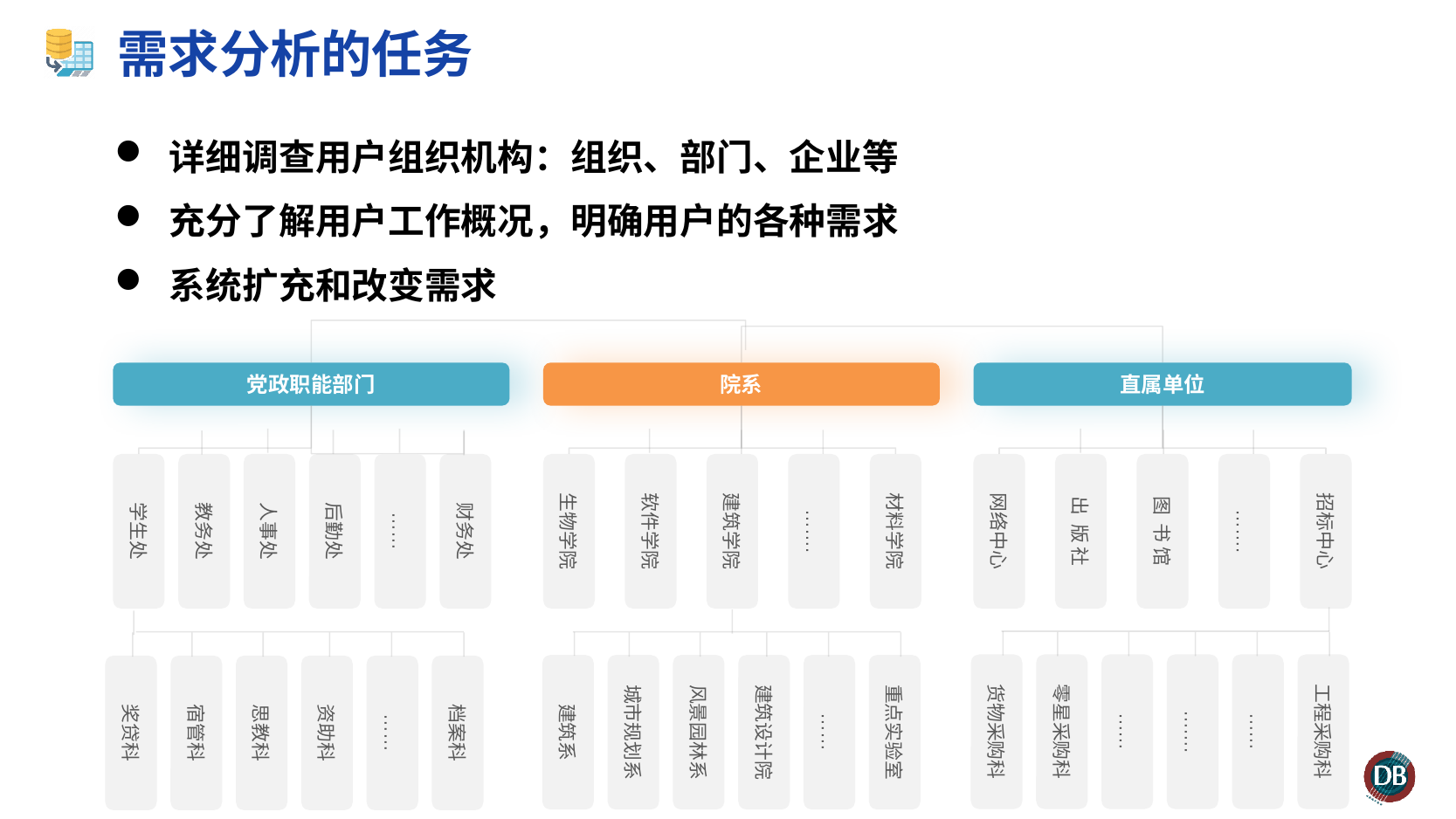

# 需求分析的任务
详细调查用户组织机构：组织、部门、企业等
充分了解用户工作概况，明确用户的各种需求
系统扩充和改变需求
党政职能部门
院系
直属单位
学生处
教务处
人事处
后勤处
……
财务处
生物学院
软件学院
建筑学院
…….
材料学院
网络中心
出  版 社
图  书 馆
…….
招标中心
货物采购科
零星采购科
……
…….
……
工程采购科
建筑系
城市规划系
风景园林系
建筑设计院
……
重点实验室
奖贷科
宿管科
思教科
资助科
……
档案科